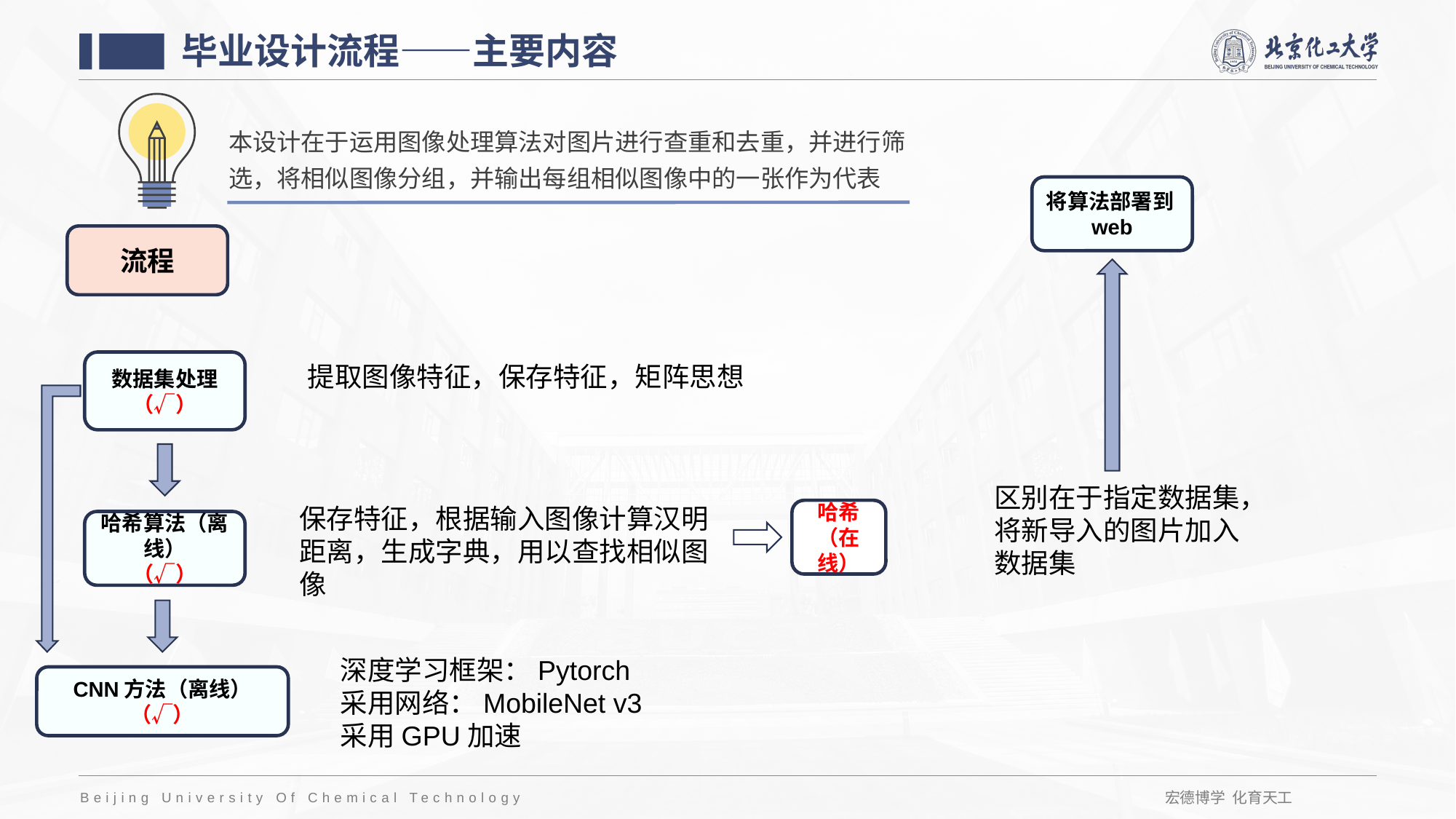

毕业设计流程——主要内容

本设计在于运用图像处理算法对图片进行查重和去重，并进行筛选，将相似图像分组，并输出每组相似图像中的一张作为代表

将算法部署到web
流程

数据集处理
（√）
提取图像特征，保存特征，矩阵思想

区别在于指定数据集，将新导入的图片加入数据集
保存特征，根据输入图像计算汉明距离，生成字典，用以查找相似图像
哈希（在线）
哈希算法（离线）
（√）

深度学习框架：Pytorch
采用网络：MobileNet v3
采用GPU加速
CNN方法（离线）
（√）